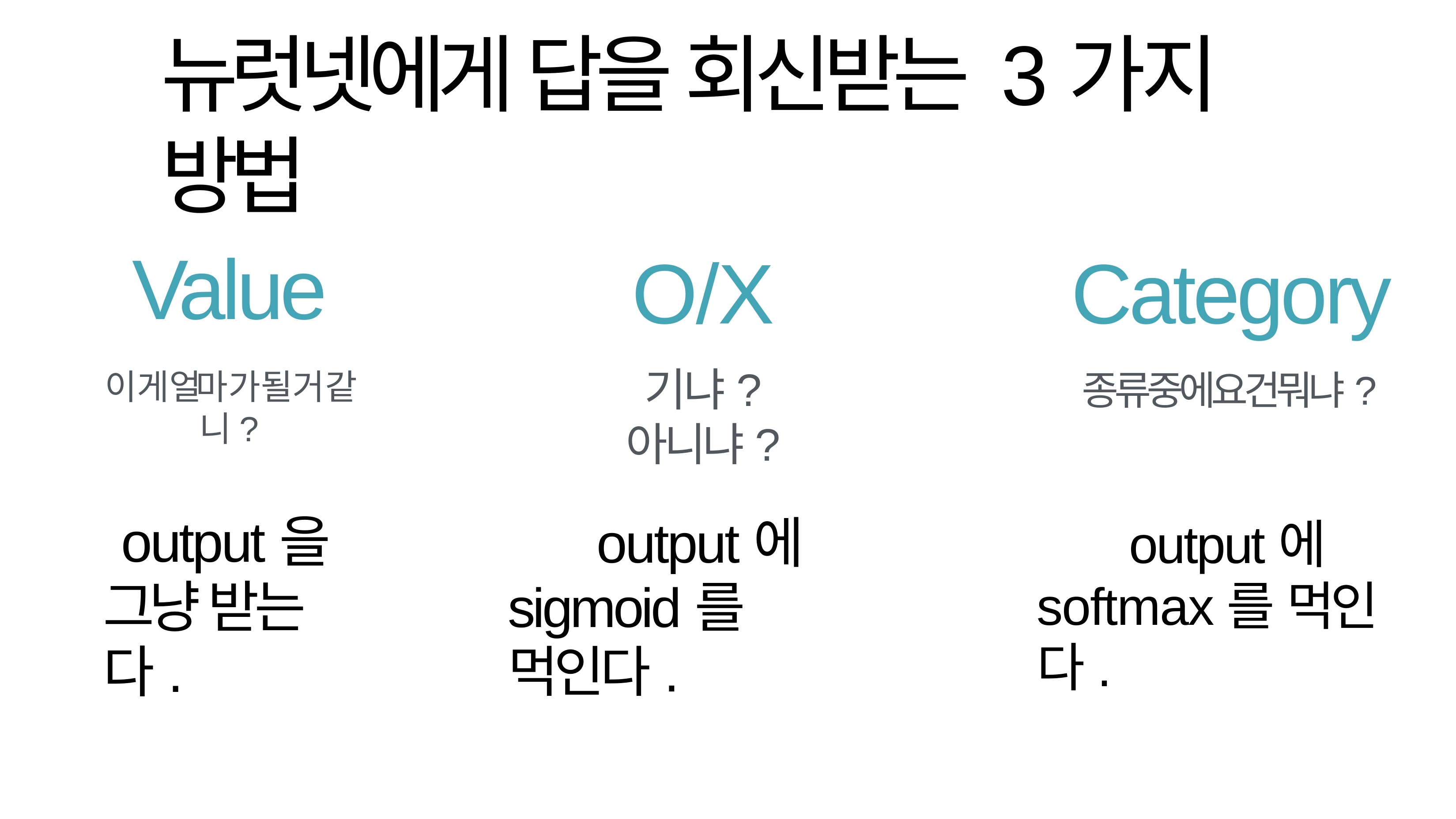

# 뉴럿넷에게 답을 회신받는 3가지 방법
Category
종류중에요건뭐냐?
O/X
기냐? 아니냐?
Value
이게얼마가될거같니?
output을  그냥 받는다.
output에  sigmoid를 먹인다.
output에  softmax를 먹인다.